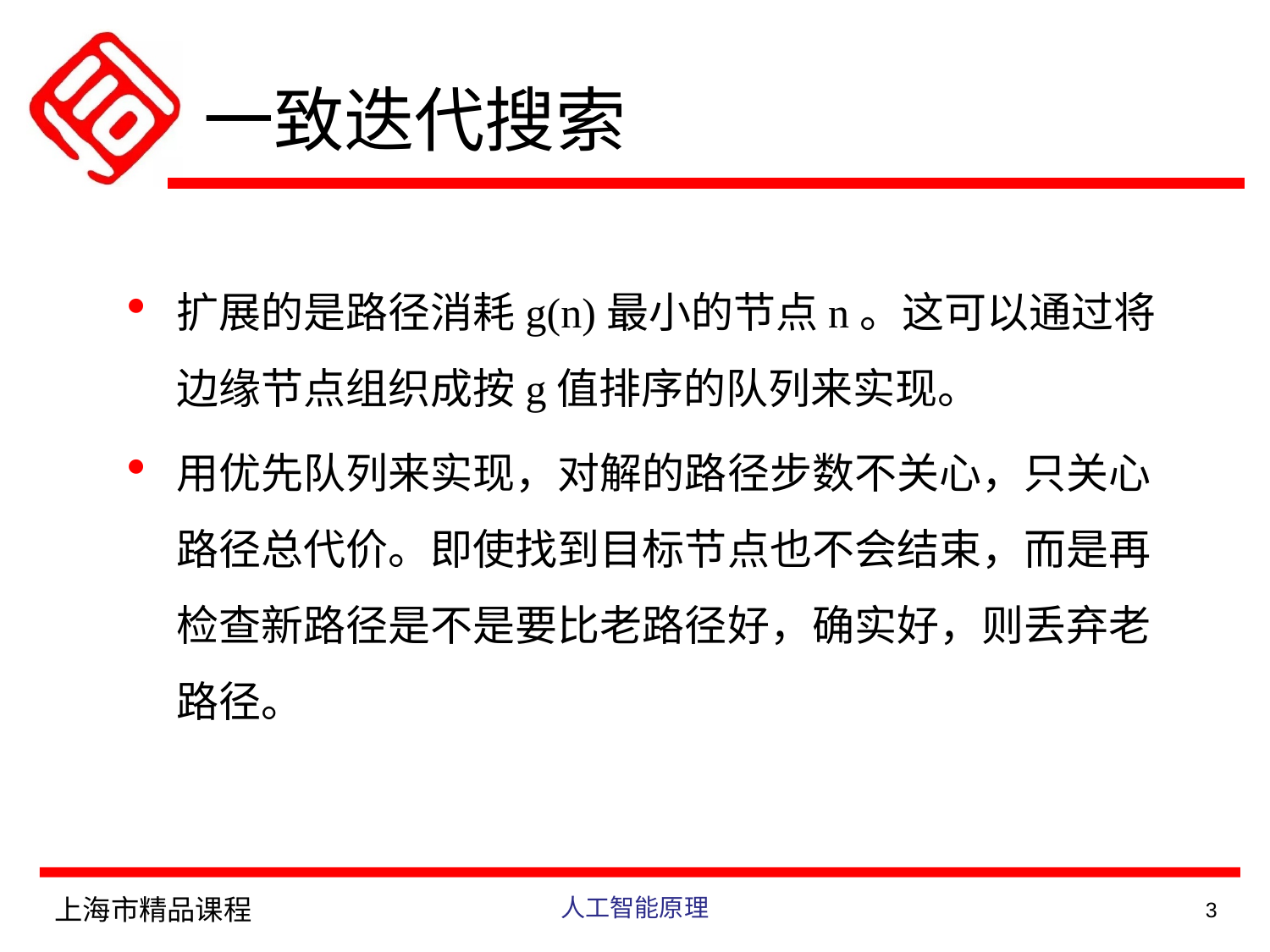

# 一致迭代搜索
扩展的是路径消耗g(n)最小的节点n。这可以通过将边缘节点组织成按g值排序的队列来实现。
用优先队列来实现，对解的路径步数不关心，只关心路径总代价。即使找到目标节点也不会结束，而是再检查新路径是不是要比老路径好，确实好，则丢弃老路径。
上海市精品课程
人工智能原理
3